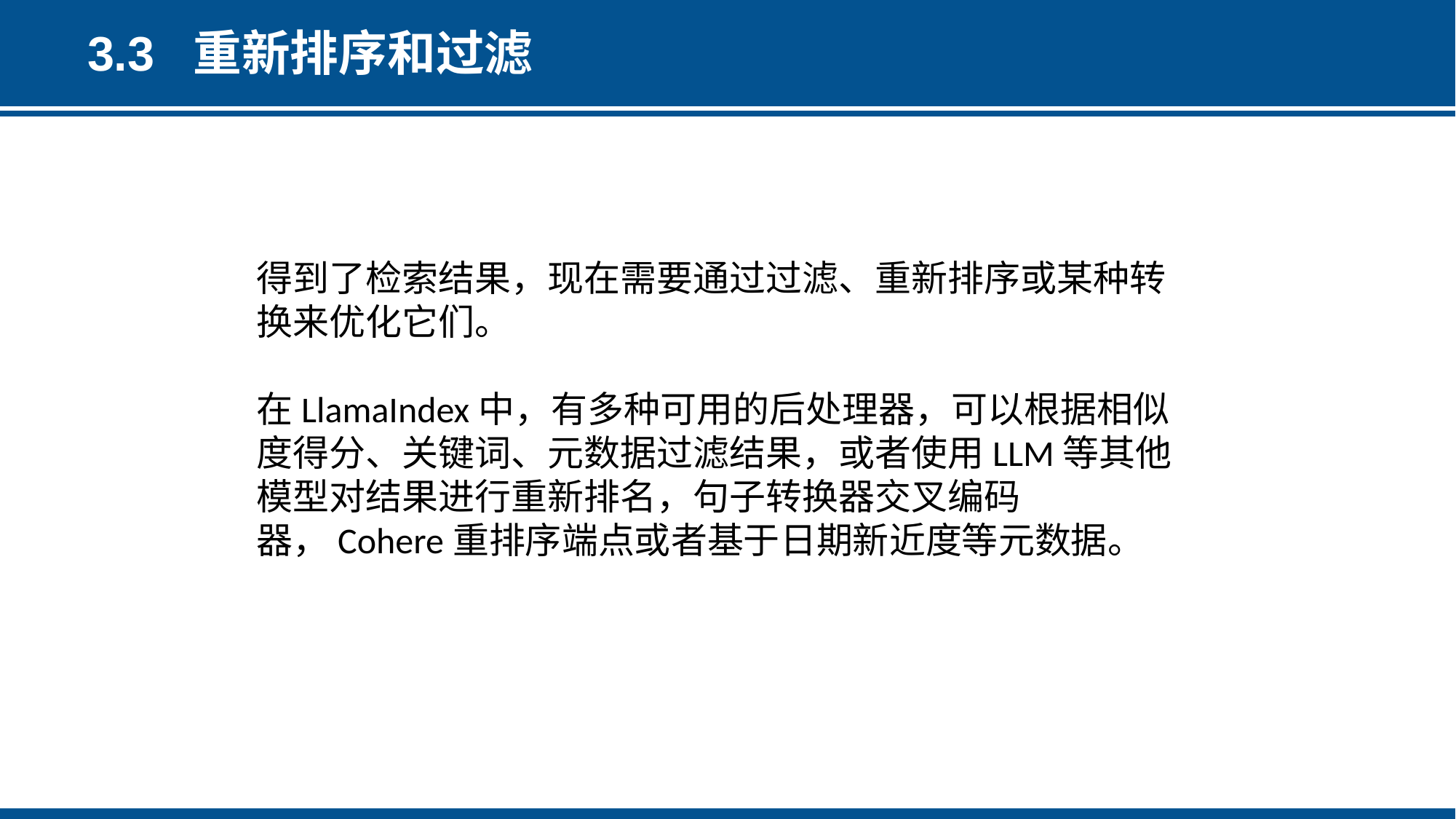

# 3.3  重新排序和过滤

得到了检索结果，现在需要通过过滤、重新排序或某种转换来优化它们。

在LlamaIndex中，有多种可用的后处理器，可以根据相似度得分、关键词、元数据过滤结果，或者使用LLM等其他模型对结果进行重新排名，句子转换器交叉编码器，Cohere重排序端点或者基于日期新近度等元数据。